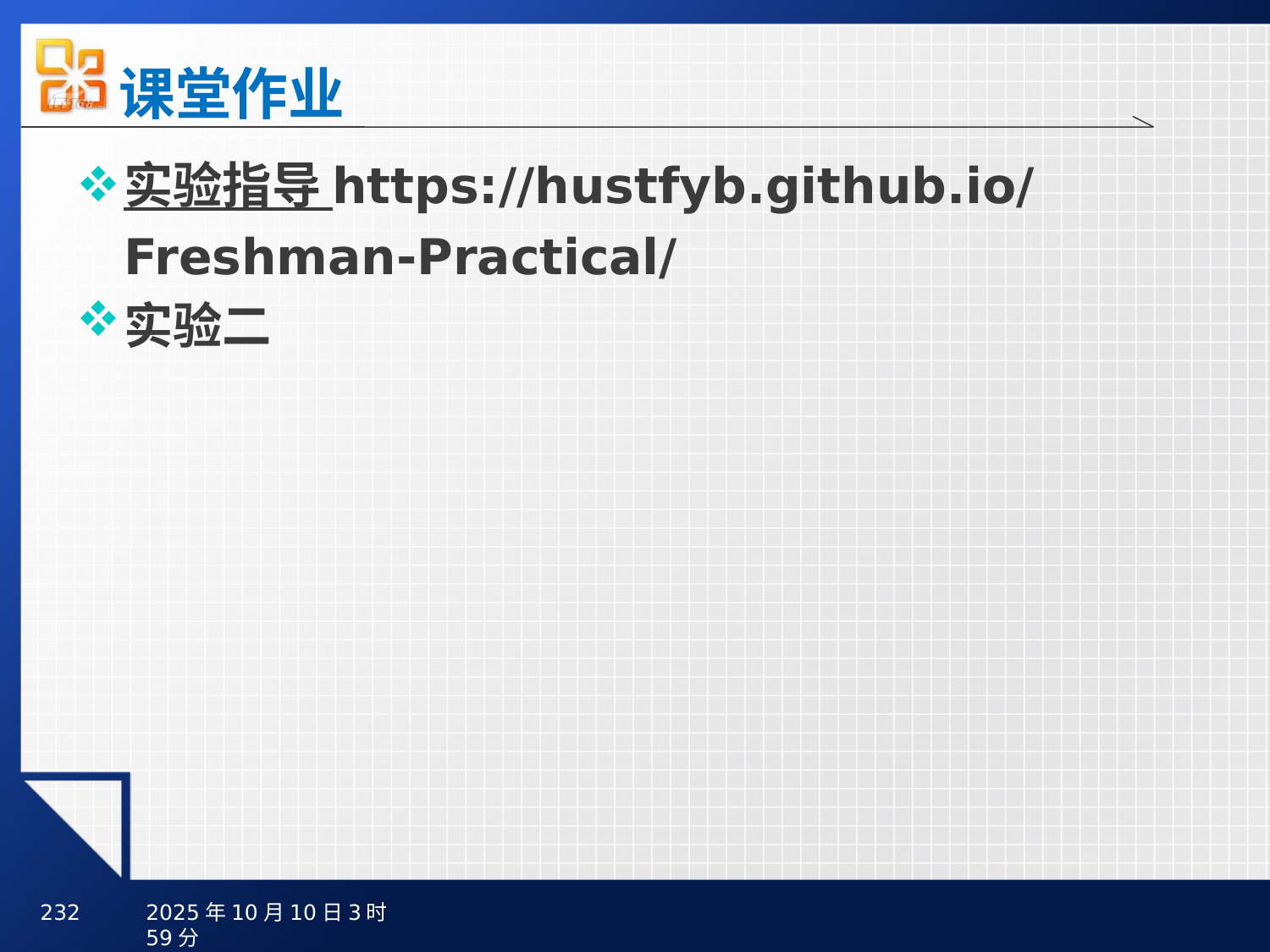

# 课堂作业
实验指导 https://hustfyb.github.io/Freshman-Practical/
实验二
232
2025年10月10日3时59分